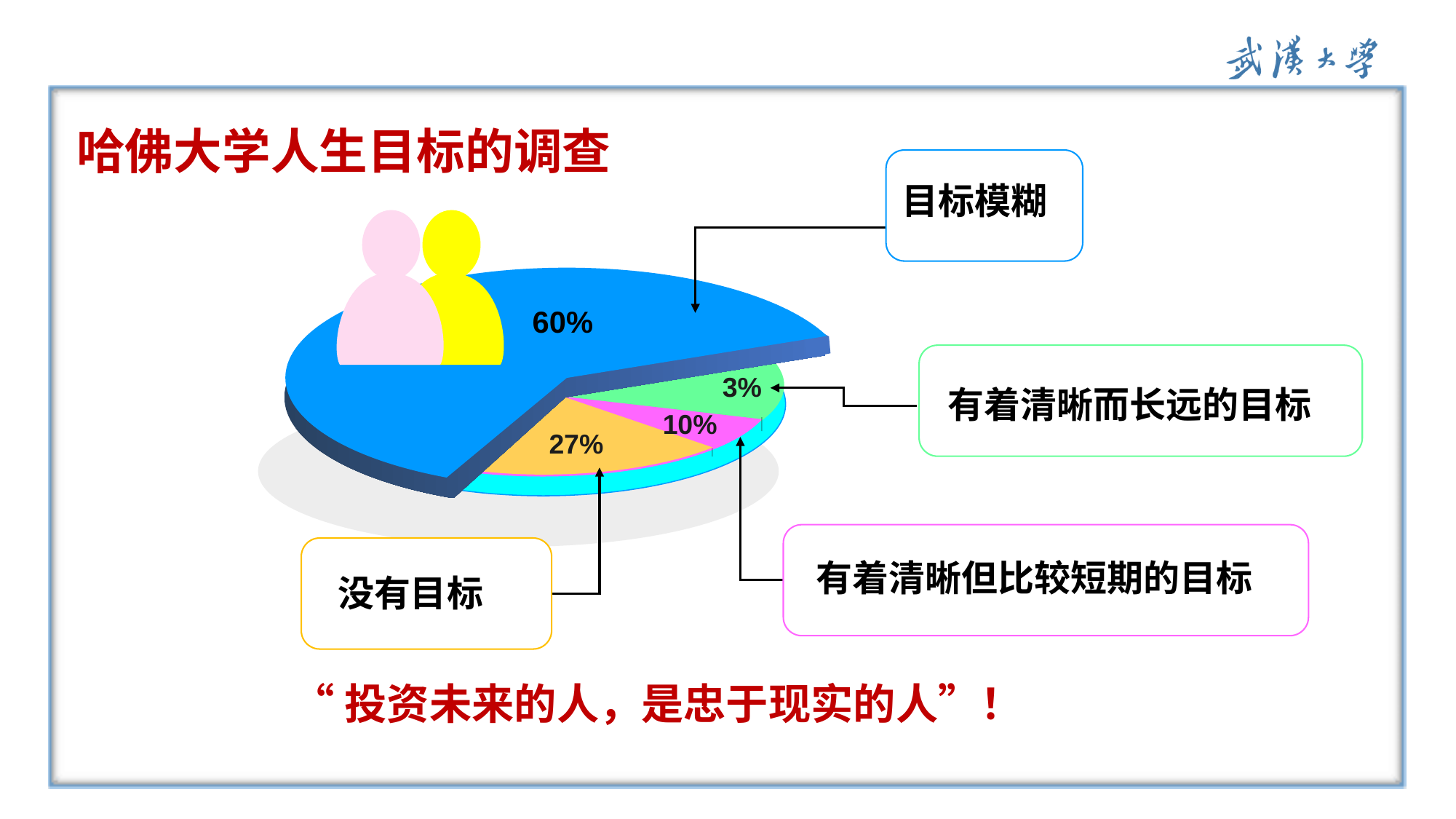

哈佛大学人生目标的调查

目标模糊

60%

3%
有着清晰而长远的目标

10%

27%

有着清晰但比较短期的目标
没有目标
“投资未来的人，是忠于现实的人”！